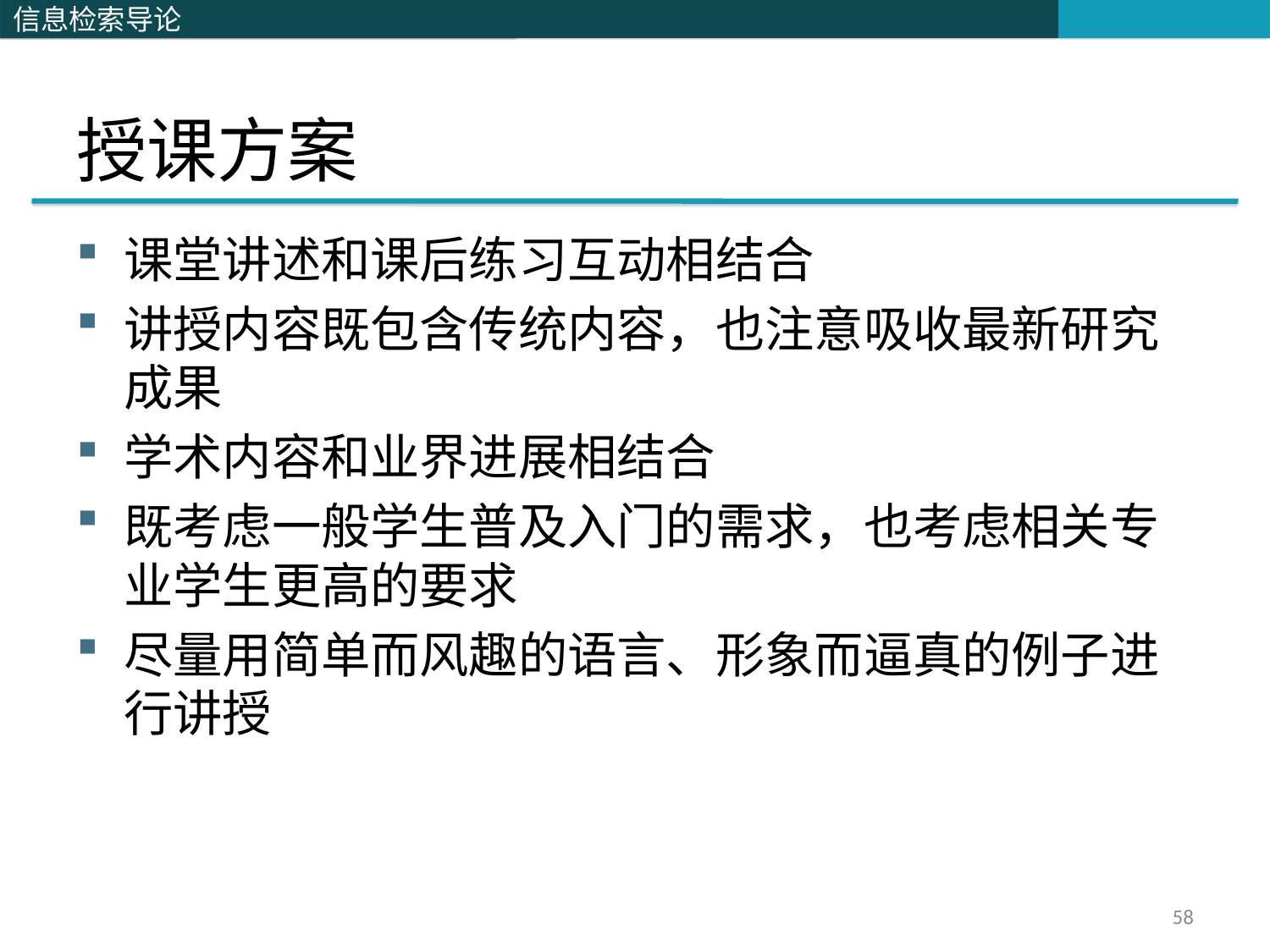

# 授课方案
课堂讲述和课后练习互动相结合
讲授内容既包含传统内容，也注意吸收最新研究成果
学术内容和业界进展相结合
既考虑一般学生普及入门的需求，也考虑相关专业学生更高的要求
尽量用简单而风趣的语言、形象而逼真的例子进行讲授
58